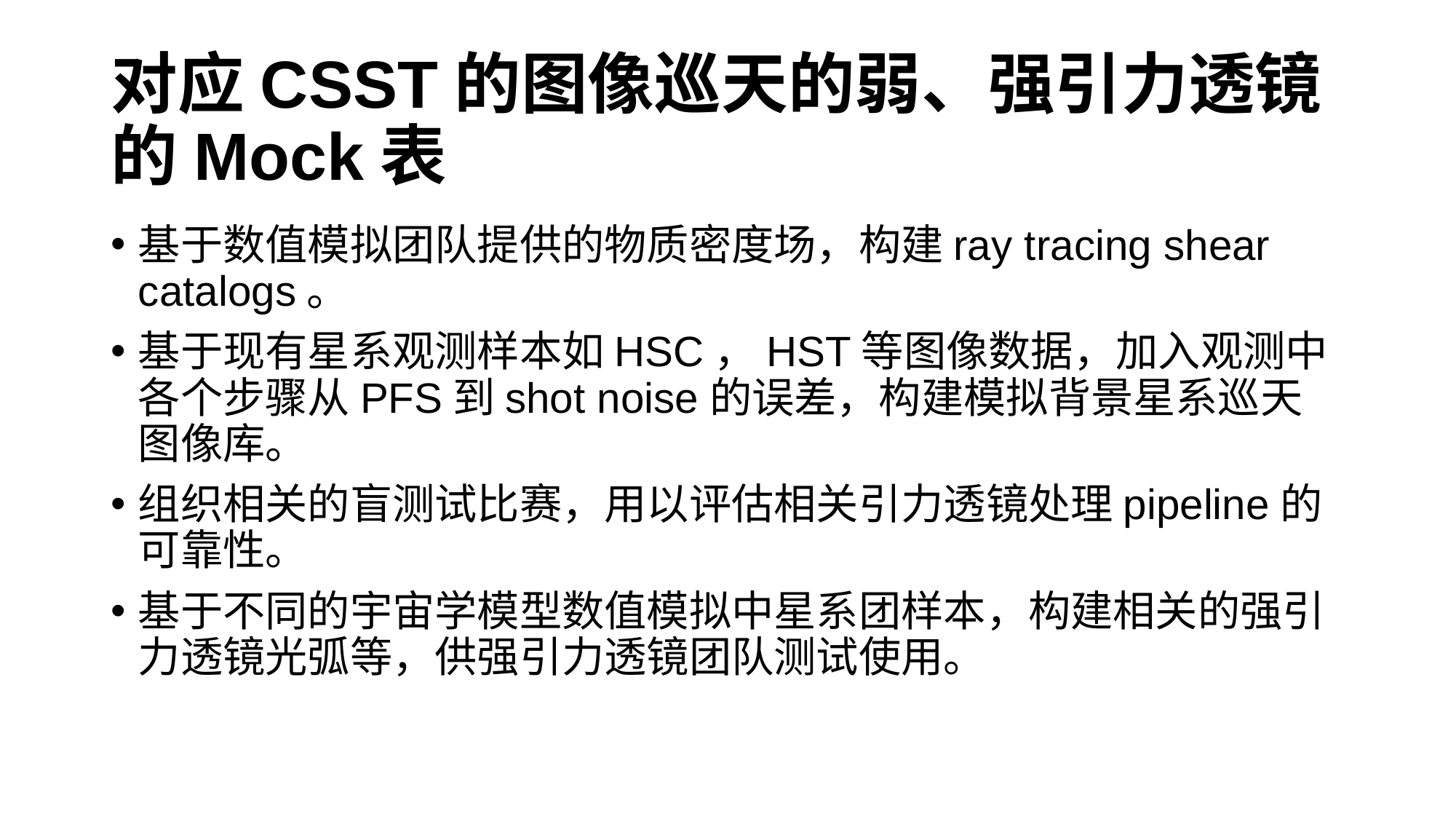

# 对应CSST的图像巡天的弱、强引力透镜的Mock表
基于数值模拟团队提供的物质密度场，构建ray tracing shear catalogs。
基于现有星系观测样本如HSC，HST等图像数据，加入观测中各个步骤从PFS到shot noise的误差，构建模拟背景星系巡天图像库。
组织相关的盲测试比赛，用以评估相关引力透镜处理pipeline的可靠性。
基于不同的宇宙学模型数值模拟中星系团样本，构建相关的强引力透镜光弧等，供强引力透镜团队测试使用。